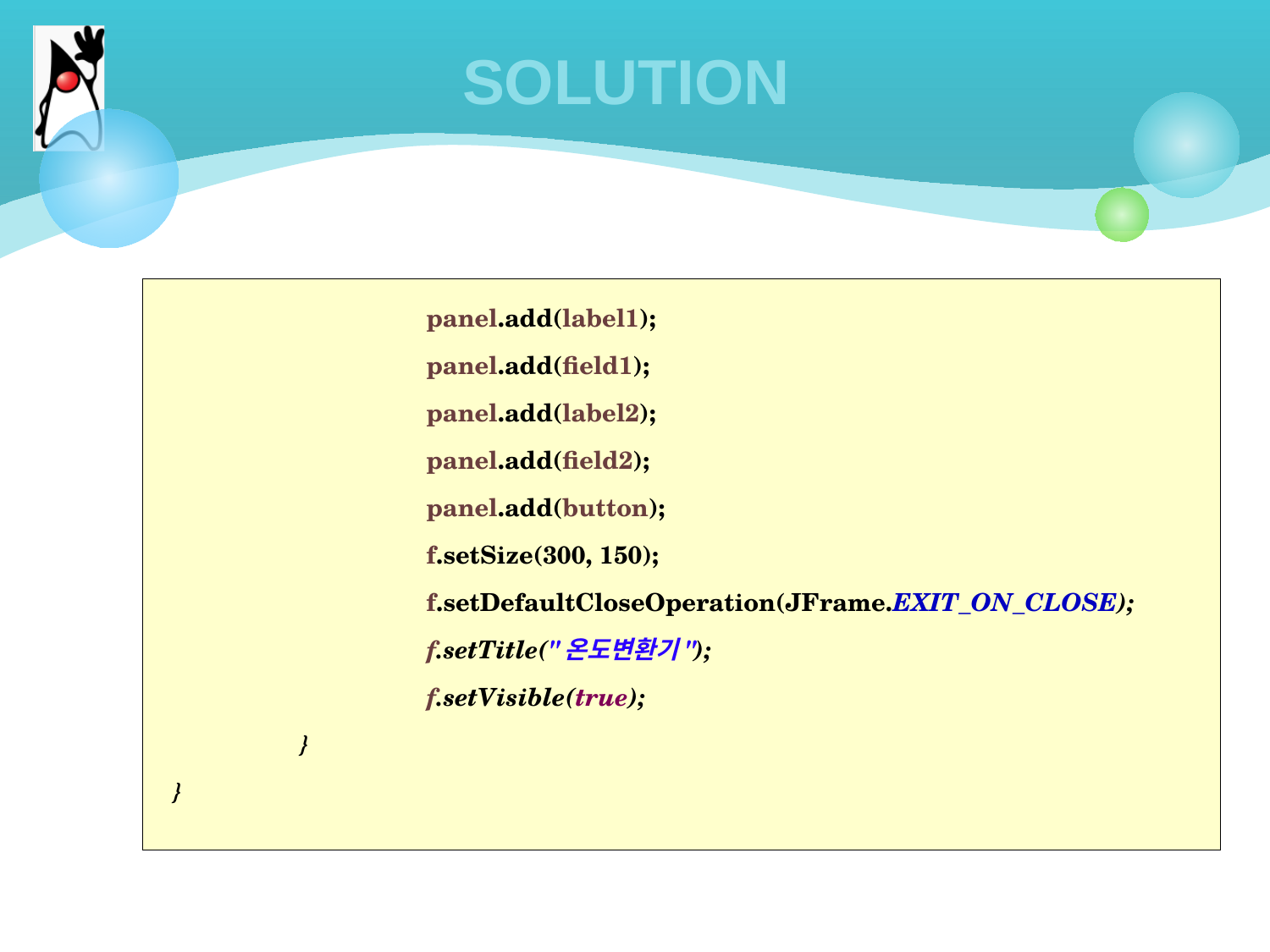

# SOLUTION
  		panel.add(label1);
		panel.add(field1);
		panel.add(label2);
		panel.add(field2);
		panel.add(button);
  		f.setSize(300, 150);
		f.setDefaultCloseOperation(JFrame.EXIT_ON_CLOSE);
		f.setTitle("온도변환기");
		f.setVisible(true);
	}
}